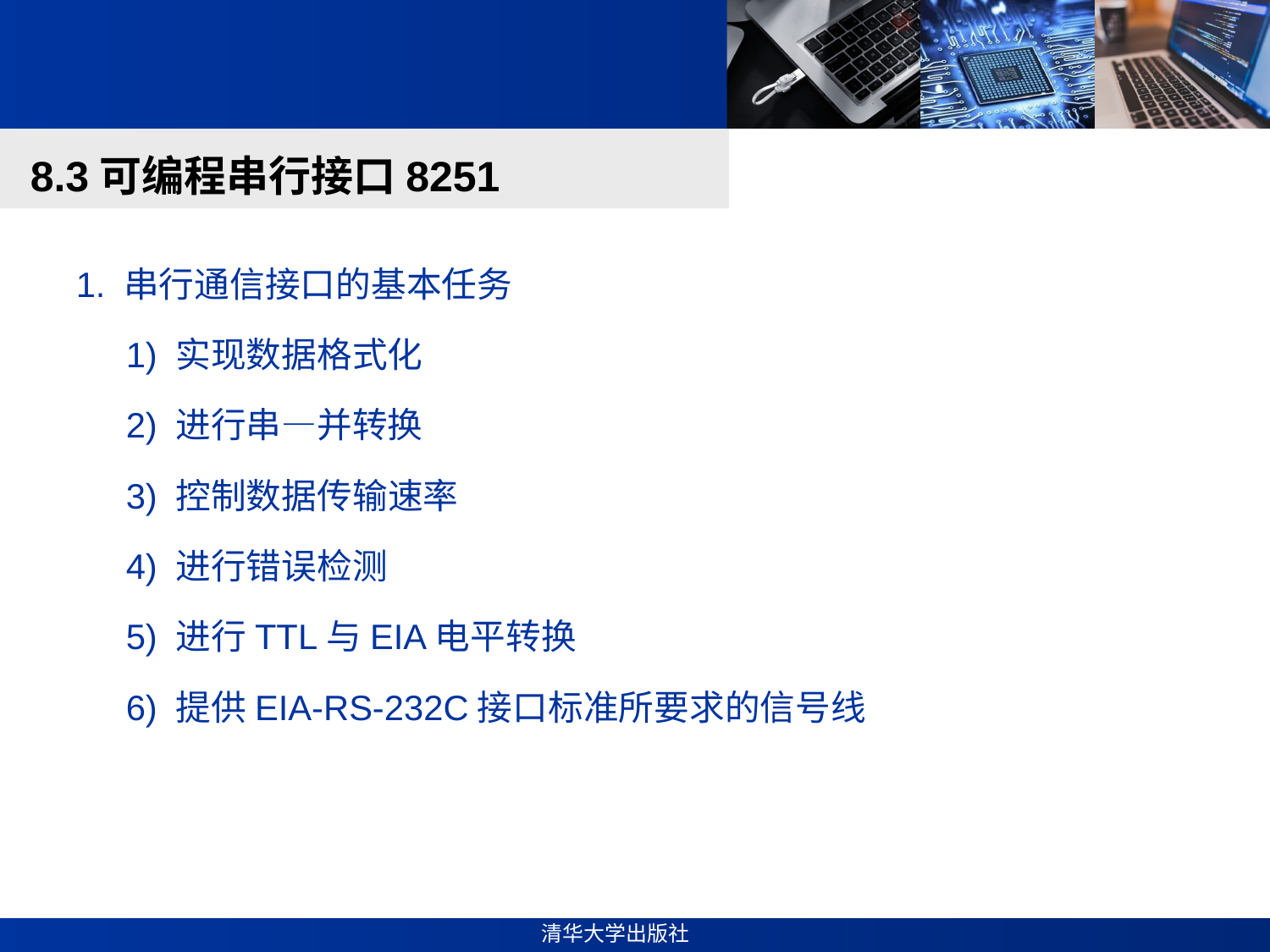

#
8.3可编程串行接口8251
1. 串行通信接口的基本任务
1) 实现数据格式化
2) 进行串—并转换
3) 控制数据传输速率
4) 进行错误检测
5) 进行TTL与EIA电平转换
6) 提供EIA-RS-232C接口标准所要求的信号线